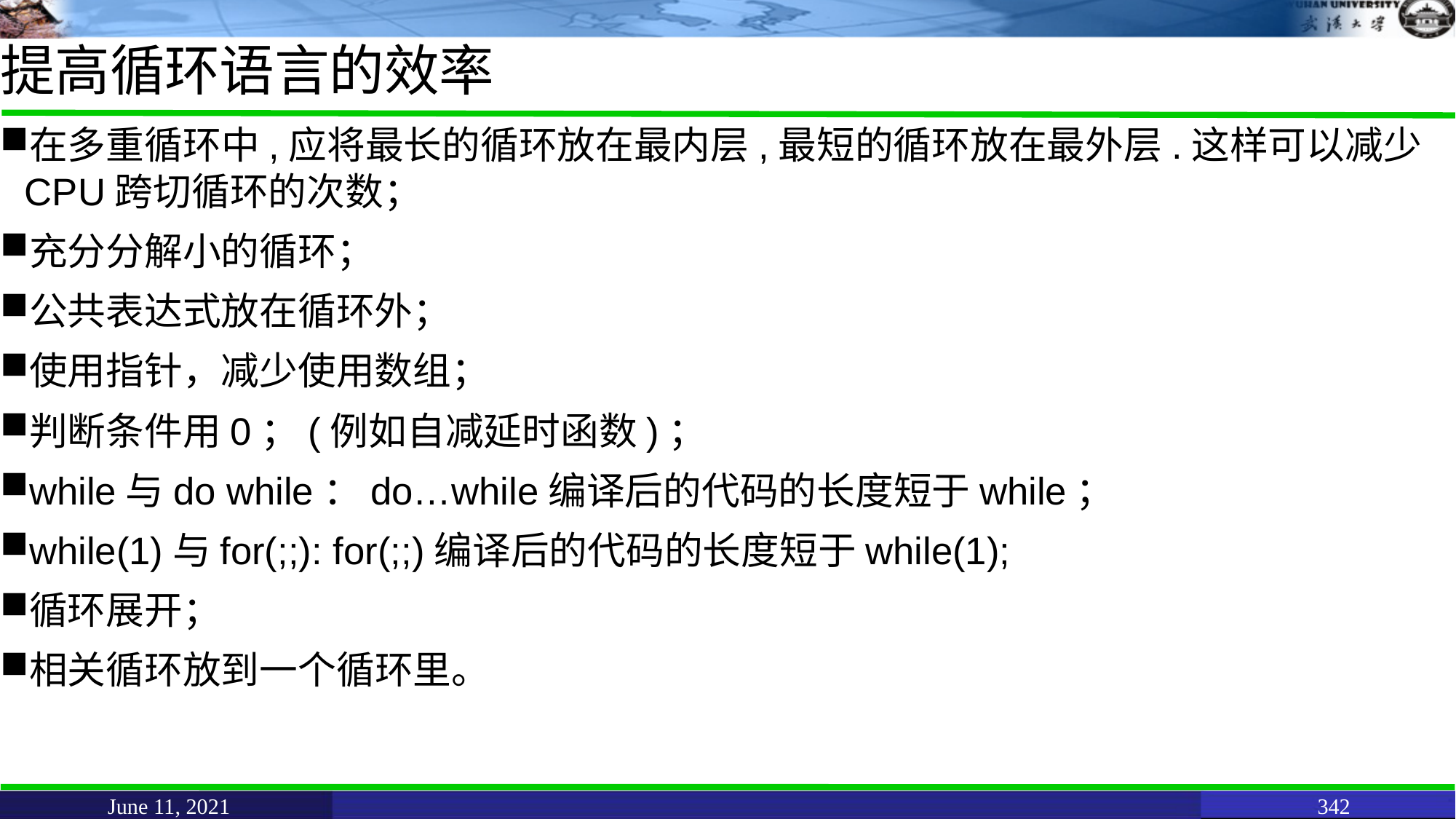

# 提高循环语言的效率
在多重循环中,应将最长的循环放在最内层,最短的循环放在最外层.这样可以减少CPU跨切循环的次数；
充分分解小的循环；
公共表达式放在循环外；
使用指针，减少使用数组；
判断条件用0；(例如自减延时函数)；
while与do while：do…while编译后的代码的长度短于while；
while(1)与for(;;): for(;;)编译后的代码的长度短于while(1);
循环展开；
相关循环放到一个循环里。

June 11, 2021

342